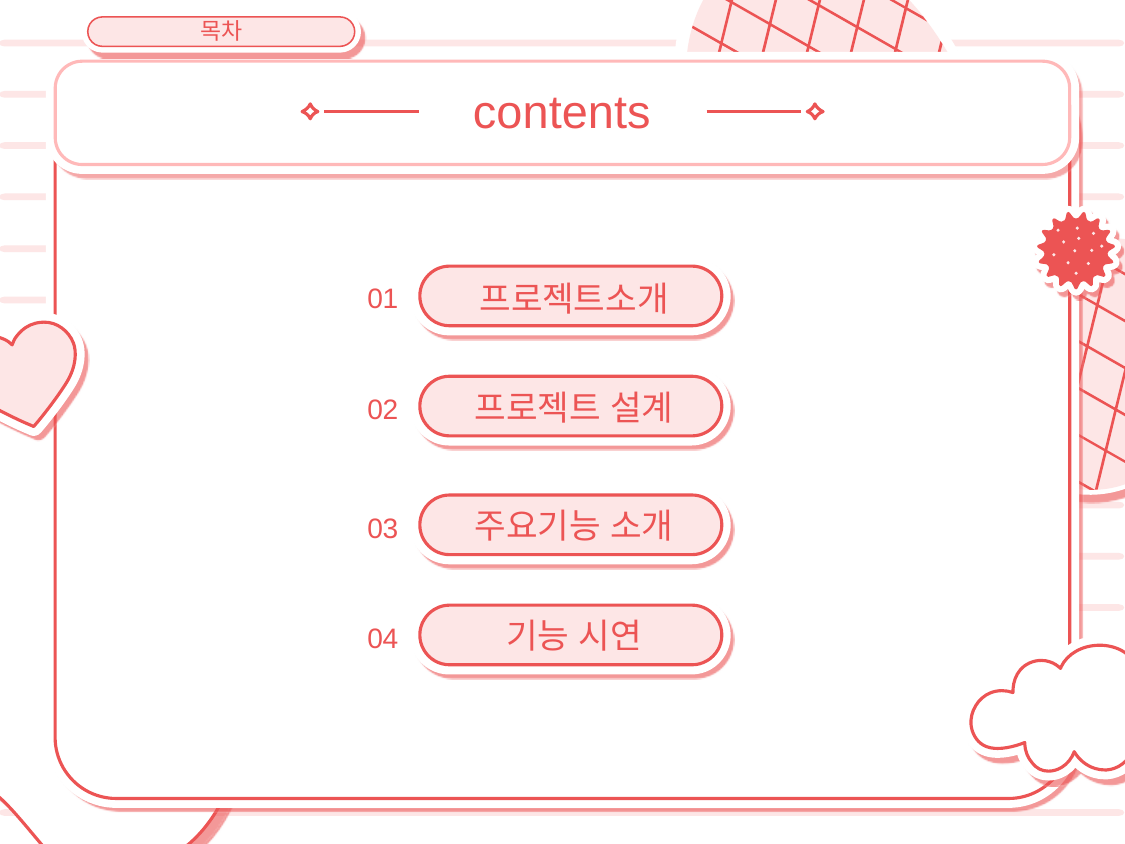

목차
contents

01
# 프로젝트소개

프로젝트 설계
02

주요기능 소개
03

기능 시연
04